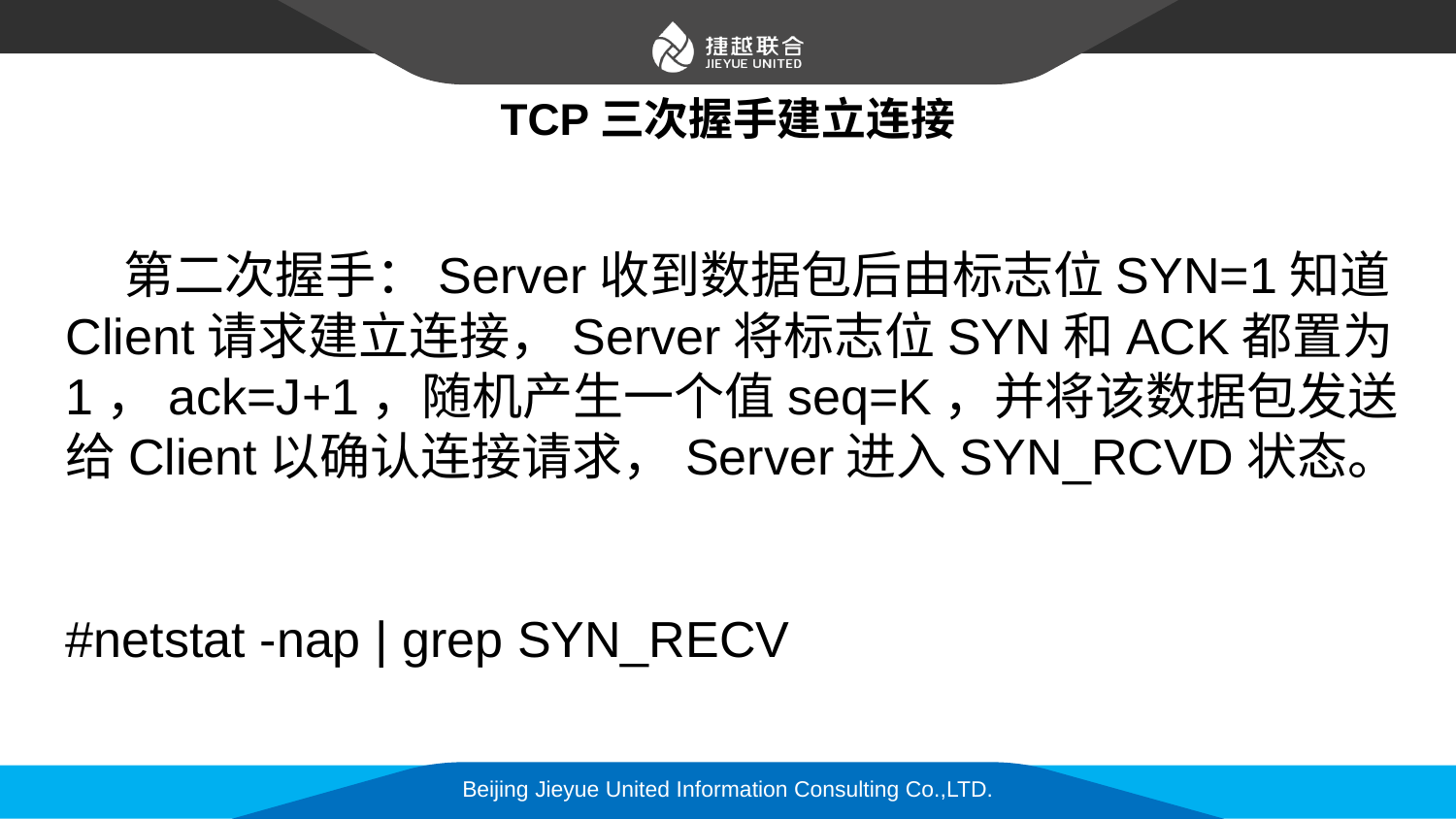

# TCP三次握手建立连接
    第二次握手：Server收到数据包后由标志位SYN=1知道Client请求建立连接，Server将标志位SYN和ACK都置为1，ack=J+1，随机产生一个值seq=K，并将该数据包发送给Client以确认连接请求，Server进入SYN_RCVD状态。

#netstat -nap | grep SYN_RECV